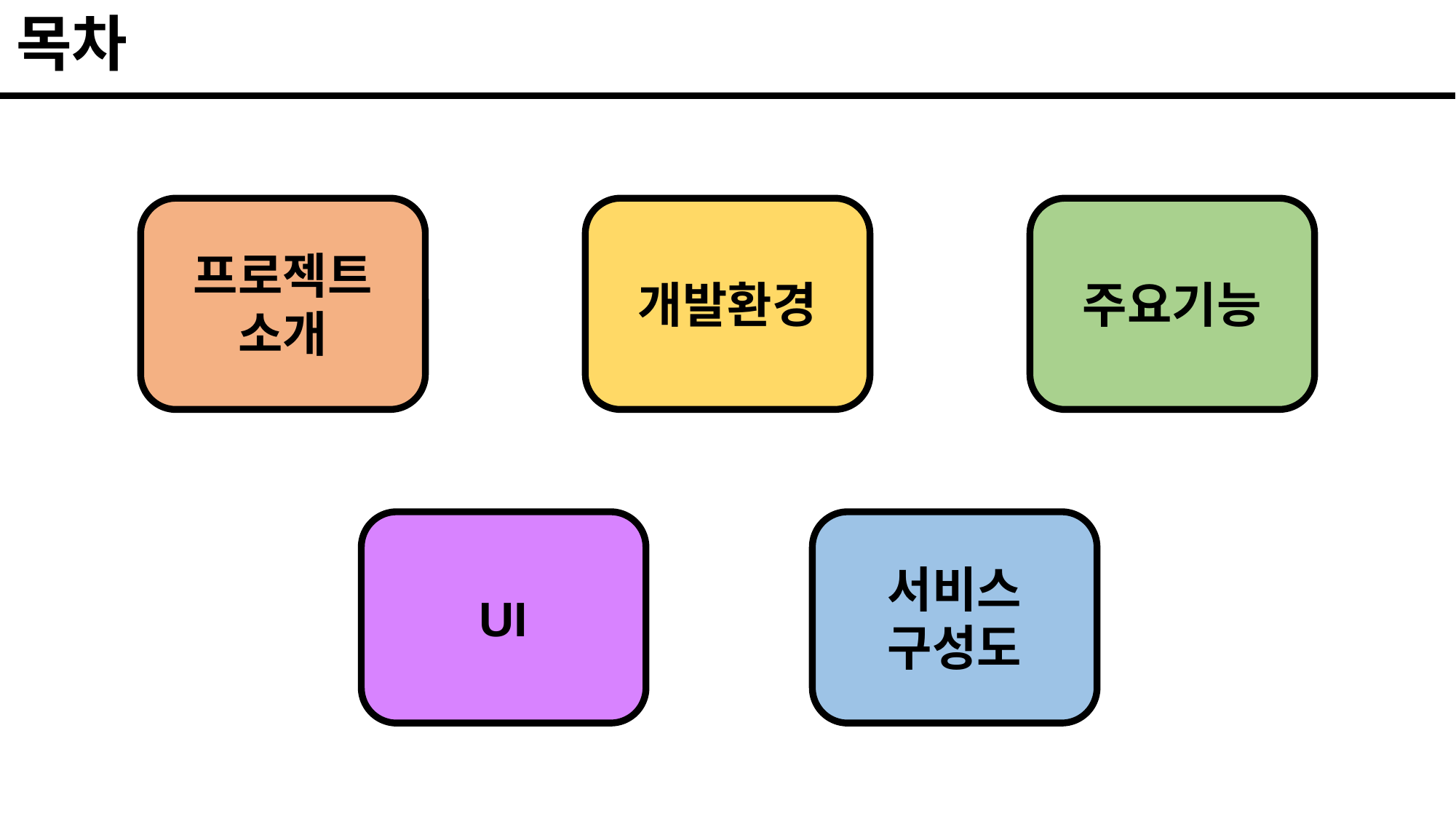

목차
프로젝트
소개
개발환경
주요기능
UI
서비스
구성도